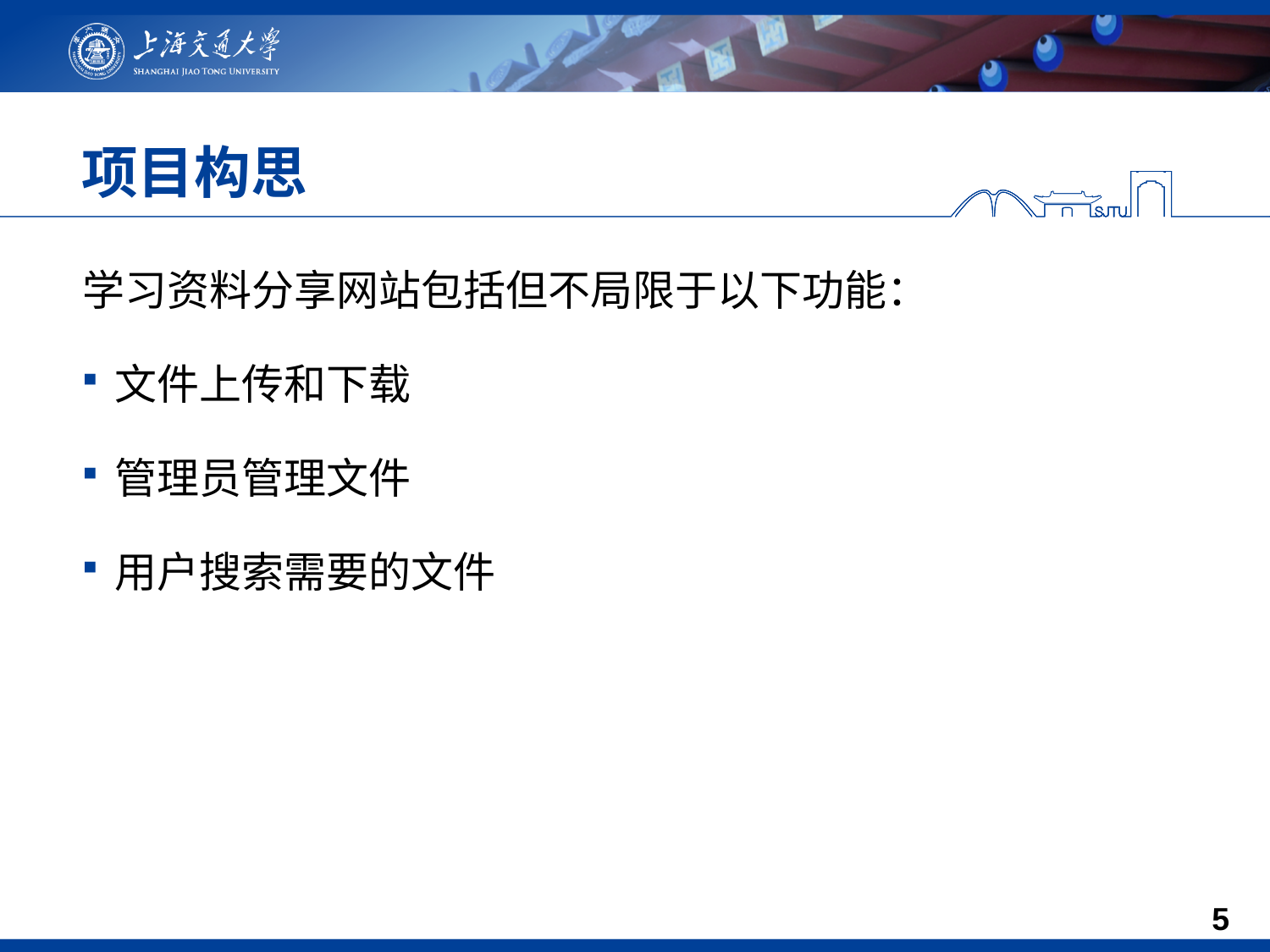

# 项目构思
学习资料分享网站包括但不局限于以下功能：
文件上传和下载
管理员管理文件
用户搜索需要的文件

5